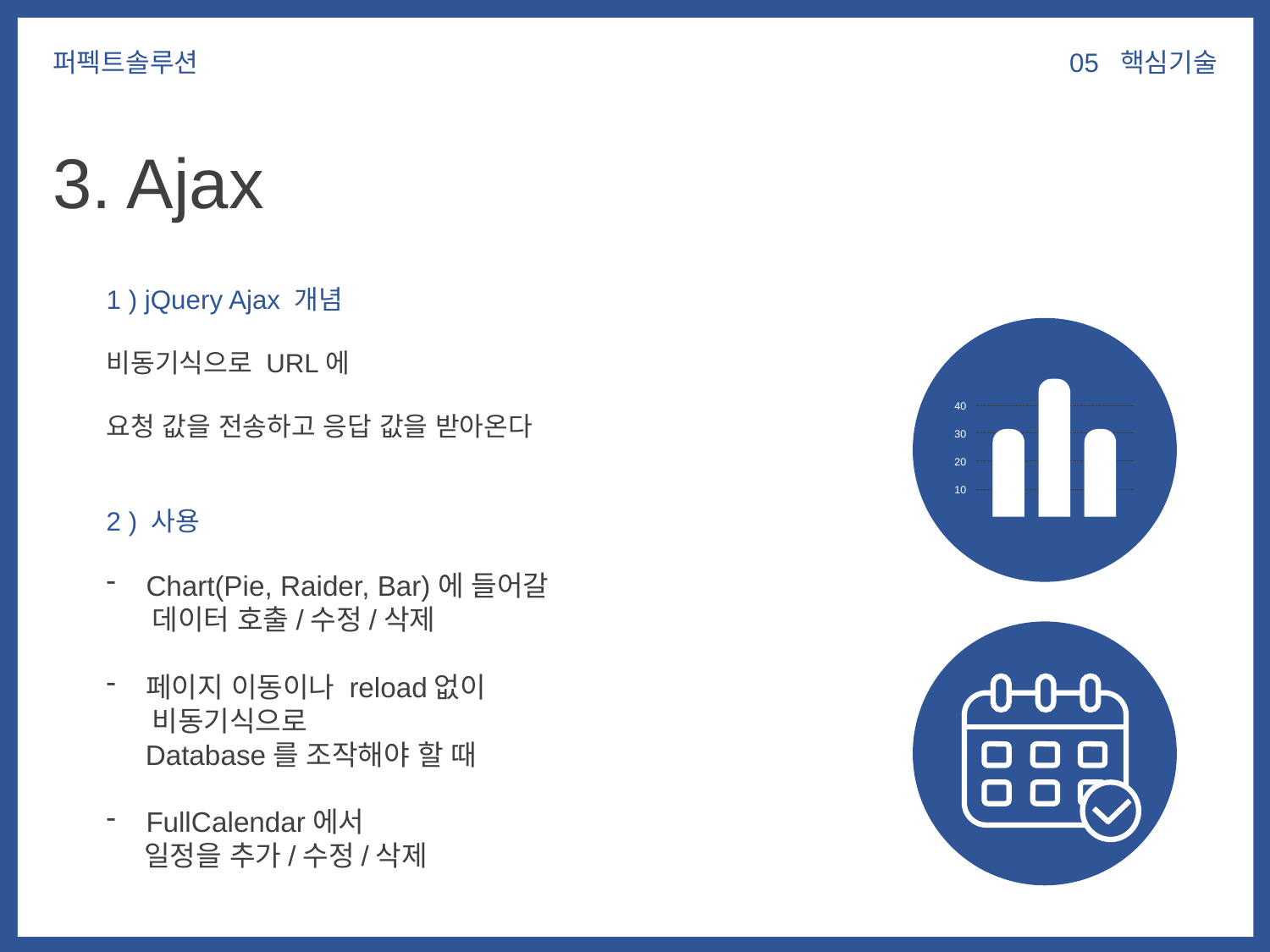

05  핵심기술
퍼펙트솔루션
3. Ajax
1 ) jQuery Ajax 개념

비동기식으로 URL에

요청 값을 전송하고 응답 값을 받아온다

2 ) 사용

Chart(Pie, Raider, Bar)에 들어갈
     데이터 호출/수정/삭제

페이지 이동이나 reload없이
     비동기식으로
     Database를 조작해야 할 때

FullCalendar에서
    일정을 추가/수정/삭제

40
30

20
10